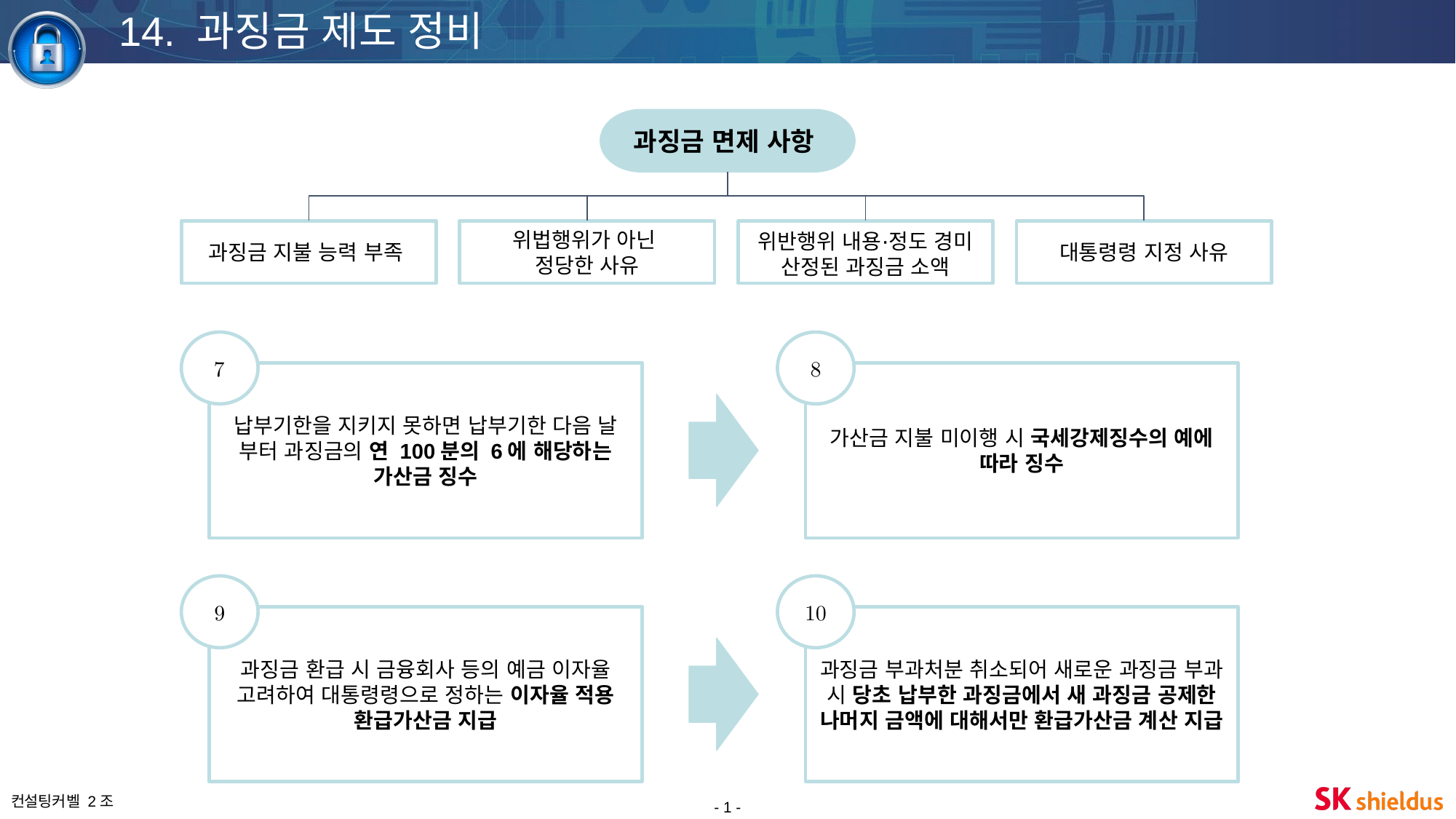

14. 과징금 제도 정비

과징금 면제 사항
과징금 지불 능력 부족
위법행위가 아닌
정당한 사유
위반행위 내용∙정도 경미
산정된 과징금 소액
대통령령 지정 사유
7
8
납부기한을 지키지 못하면 납부기한 다음 날 부터 과징금의 연 100분의 6에 해당하는 가산금 징수
가산금 지불 미이행 시 국세강제징수의 예에 따라 징수

9
10
과징금 환급 시 금융회사 등의 예금 이자율 고려하여 대통령령으로 정하는 이자율 적용 환급가산금 지급
과징금 부과처분 취소되어 새로운 과징금 부과 시 당초 납부한 과징금에서 새 과징금 공제한 나머지 금액에 대해서만 환급가산금 계산 지급

- 1 -